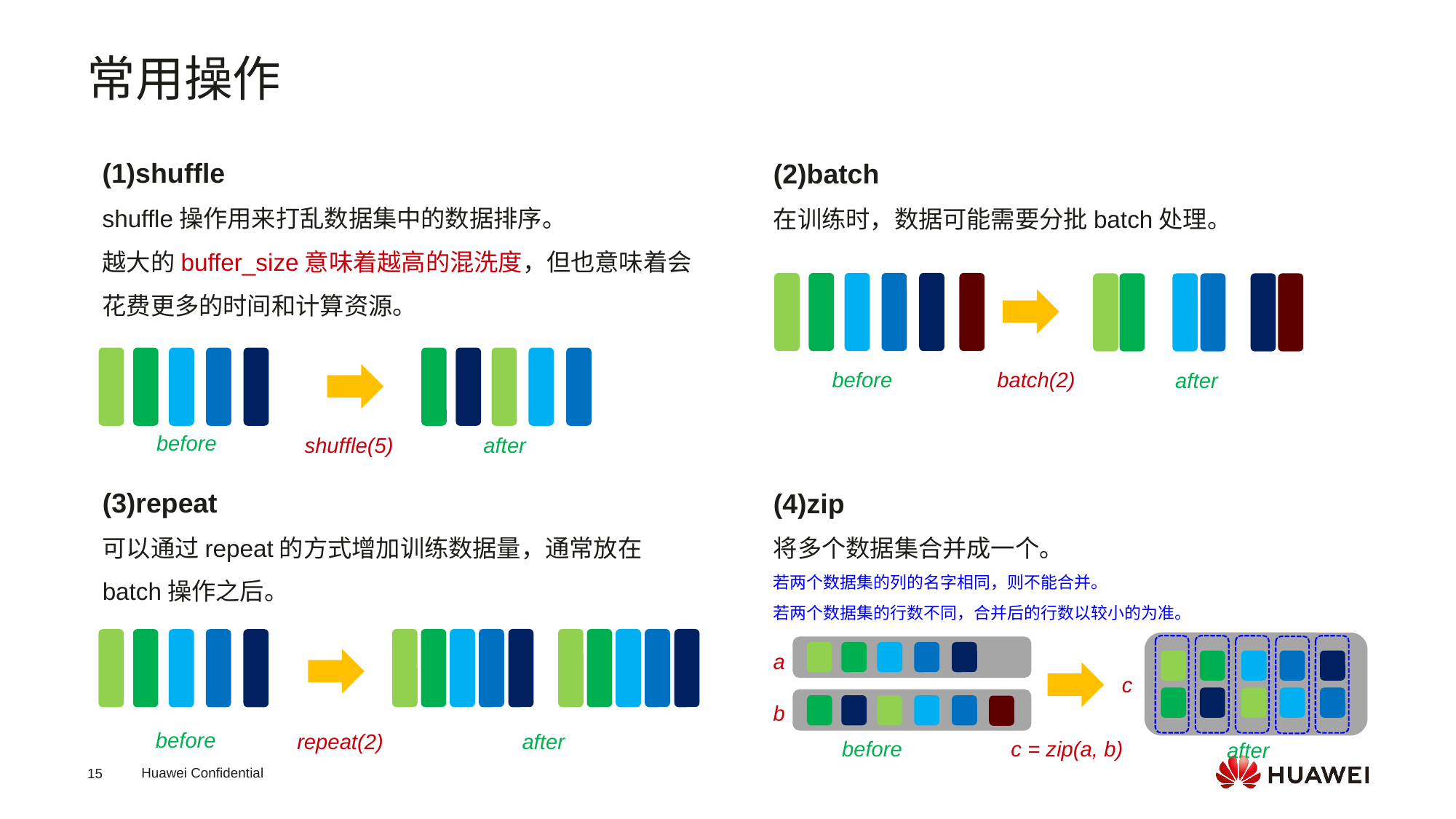

常用操作
(1)shuffle
shuffle操作用来打乱数据集中的数据排序。
越大的buffer_size意味着越高的混洗度，但也意味着会花费更多的时间和计算资源。
(2)batch
在训练时，数据可能需要分批batch处理。

batch(2)
before
after

before
shuffle(5)
after
(3)repeat
可以通过repeat的方式增加训练数据量，通常放在batch操作之后。
(4)zip
将多个数据集合并成一个。
若两个数据集的列的名字相同，则不能合并。
若两个数据集的行数不同，合并后的行数以较小的为准。

a

c

b

before
after
repeat(2)
c = zip(a, b)
before
after